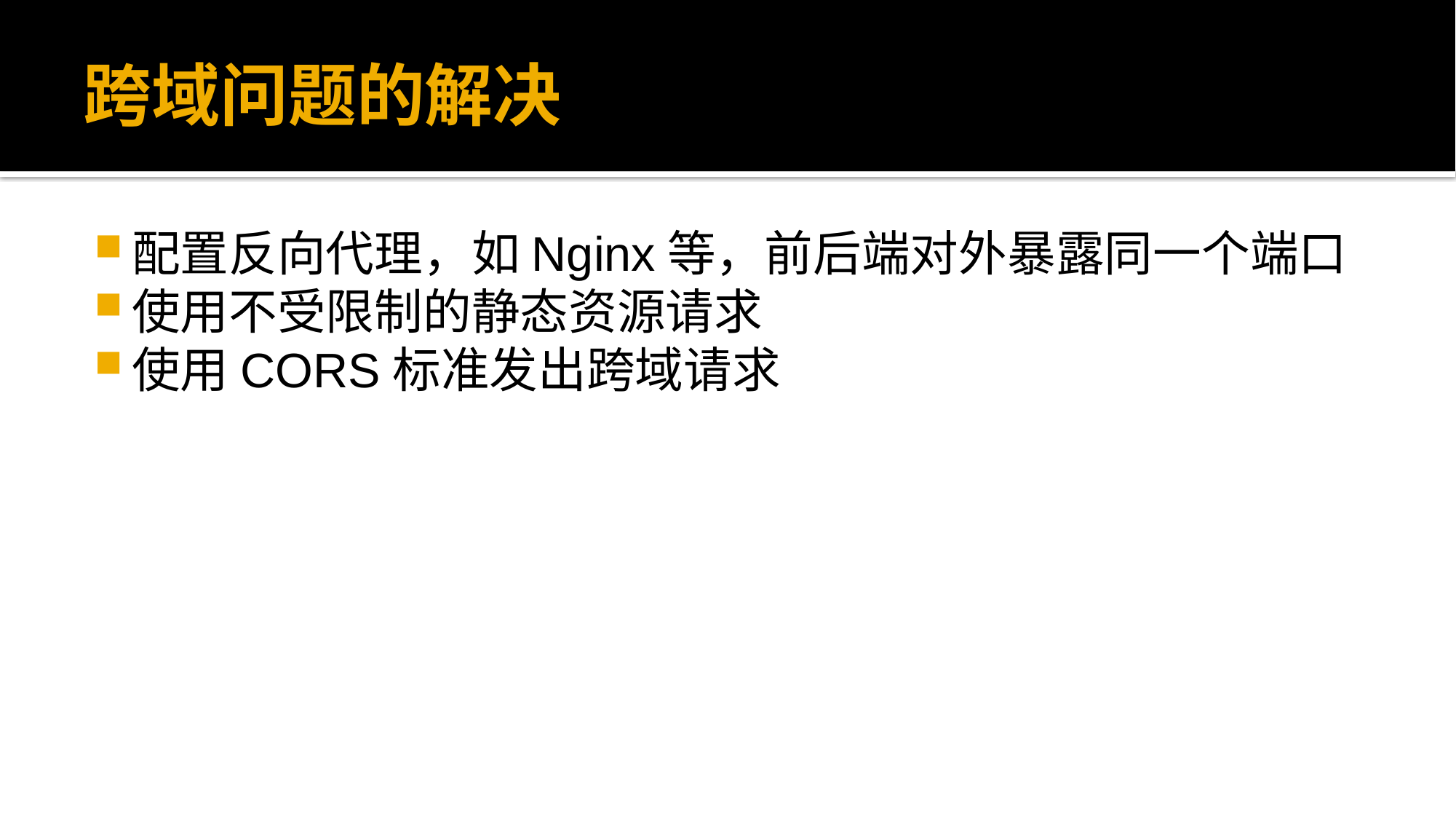

# 跨域问题的解决
配置反向代理，如Nginx等，前后端对外暴露同一个端口
使用不受限制的静态资源请求
使用CORS标准发出跨域请求